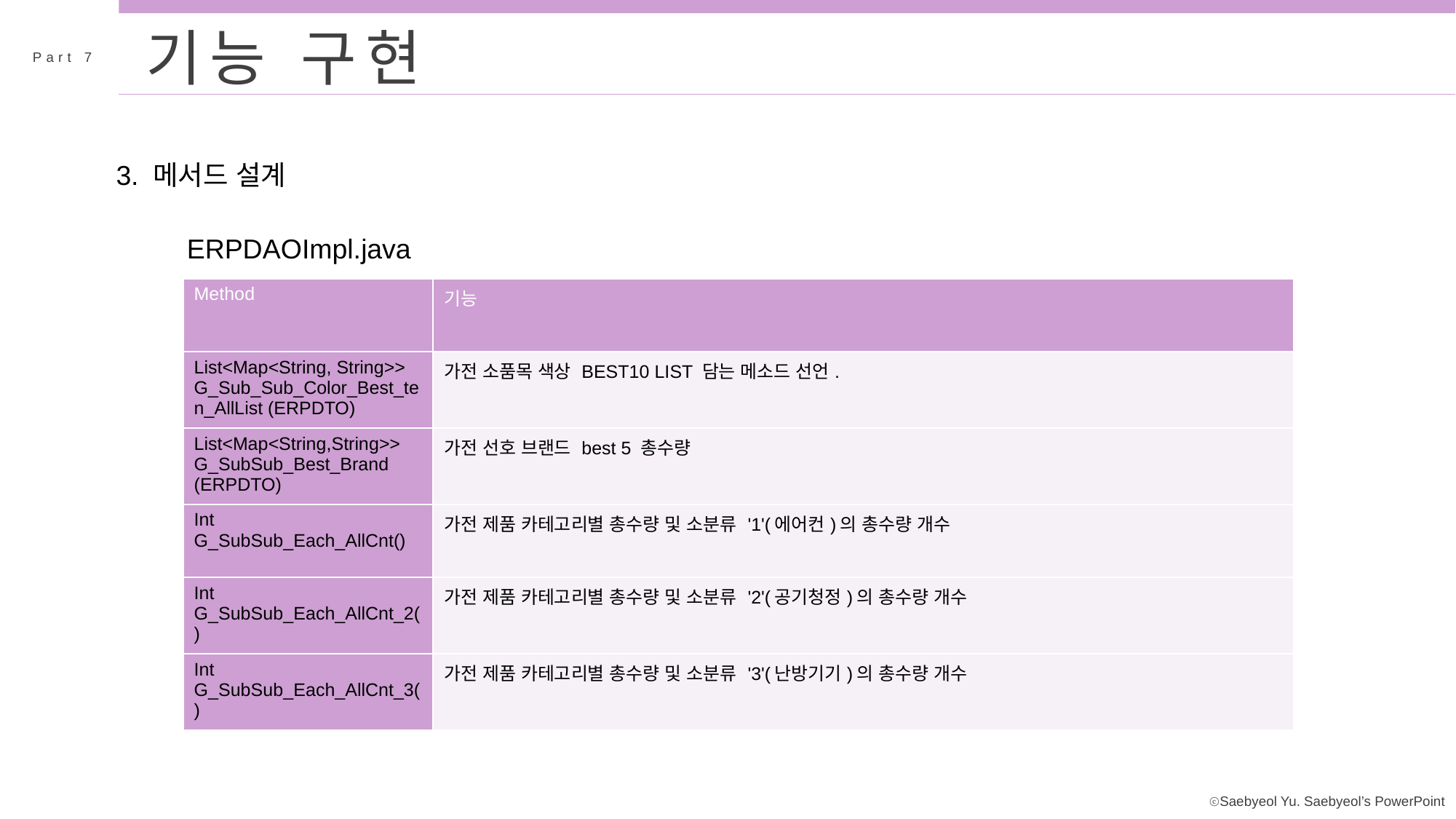

기능 구현
Part 7
3. 메서드 설계
ERPDAOImpl.java
| Method | 기능 |
| --- | --- |
| List<Map<String, String>> G\_Sub\_Sub\_Color\_Best\_ten\_AllList (ERPDTO) | 가전 소품목 색상 BEST10 LIST 담는 메소드 선언. |
| List<Map<String,String>> G\_SubSub\_Best\_Brand (ERPDTO) | 가전 선호 브랜드 best 5 총수량 |
| Int G\_SubSub\_Each\_AllCnt() | 가전 제품 카테고리별 총수량 및 소분류 '1'(에어컨)의 총수량 개수 |
| Int G\_SubSub\_Each\_AllCnt\_2() | 가전 제품 카테고리별 총수량 및 소분류 '2'(공기청정)의 총수량 개수 |
| Int G\_SubSub\_Each\_AllCnt\_3() | 가전 제품 카테고리별 총수량 및 소분류 '3'(난방기기)의 총수량 개수 |